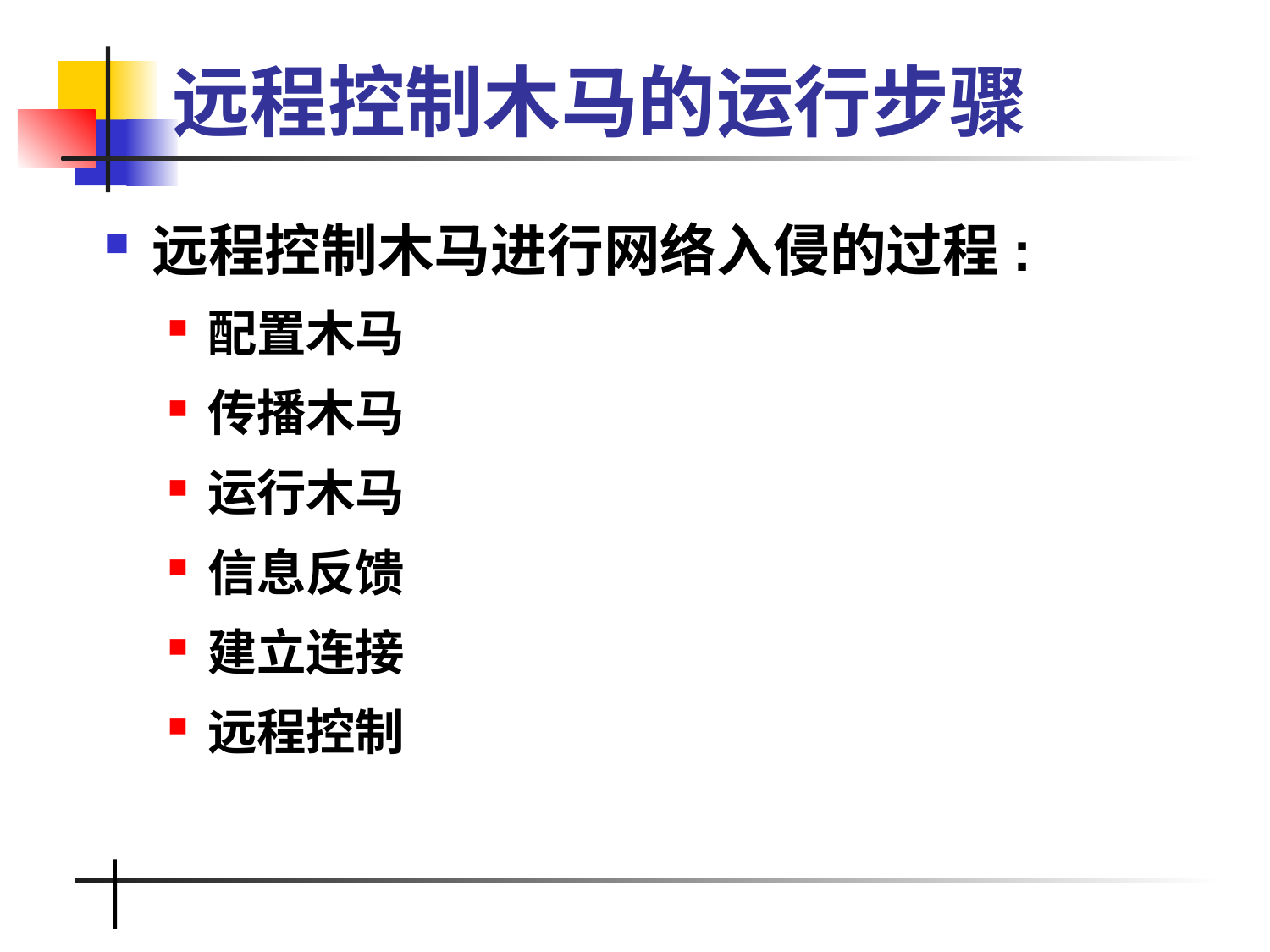

# 远程控制木马的运行步骤
远程控制木马进行网络入侵的过程:
配置木马
传播木马
运行木马
信息反馈
建立连接
远程控制